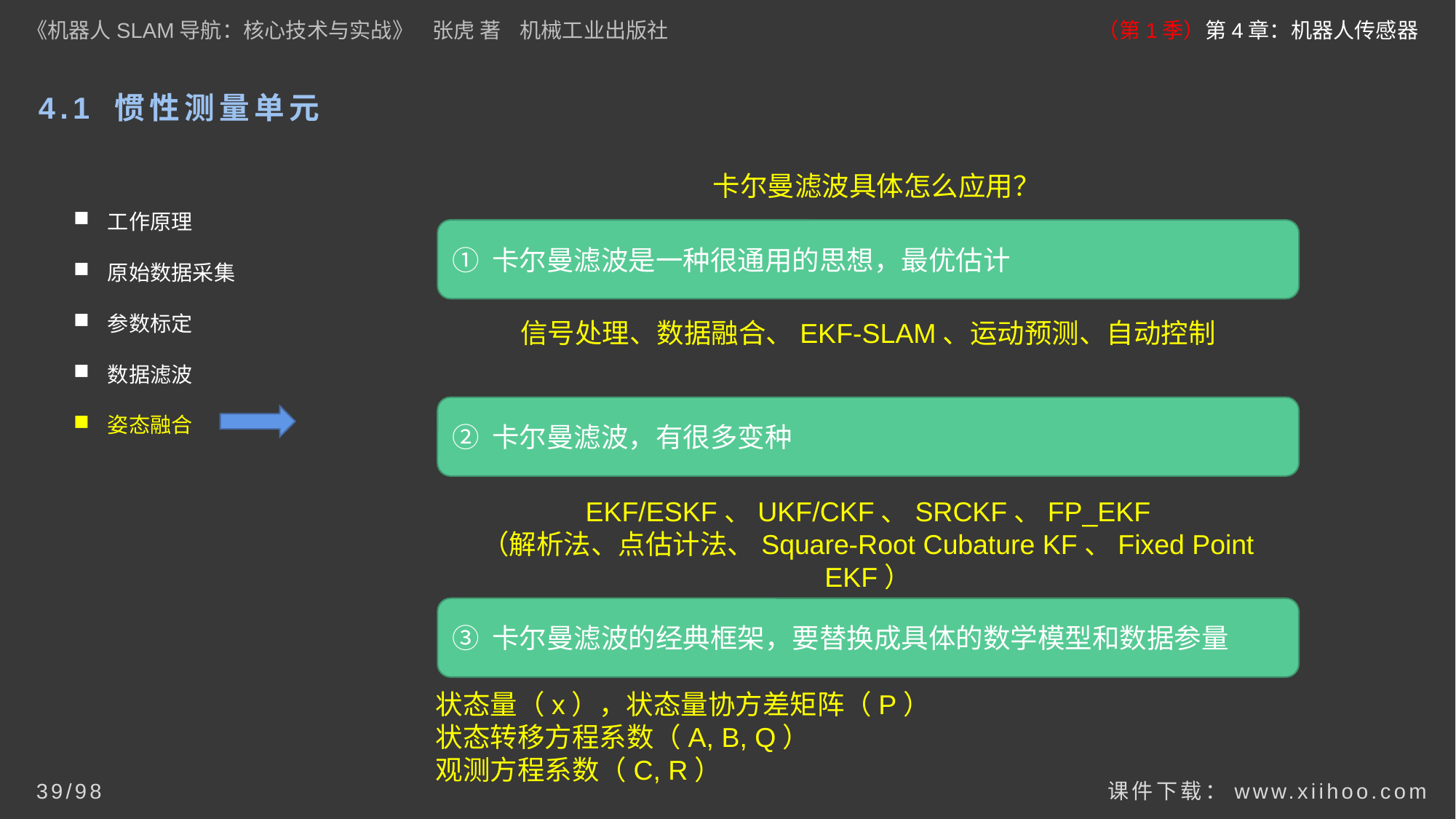

《机器人SLAM导航：核心技术与实战》    张虎 著    机械工业出版社
（第1季）第4章：机器人传感器
# 4.1 惯性测量单元
卡尔曼滤波具体怎么应用？
工作原理
原始数据采集
参数标定
数据滤波
姿态融合
① 卡尔曼滤波是一种很通用的思想，最优估计
信号处理、数据融合、EKF-SLAM、运动预测、自动控制
② 卡尔曼滤波，有很多变种

EKF/ESKF、UKF/CKF、SRCKF、FP_EKF
（解析法、点估计法、Square-Root Cubature KF、Fixed Point EKF）
③ 卡尔曼滤波的经典框架，要替换成具体的数学模型和数据参量
状态量（x），状态量协方差矩阵（P）
状态转移方程系数（A, B, Q）
观测方程系数（C, R）
课件下载：www.xiihoo.com
39/98